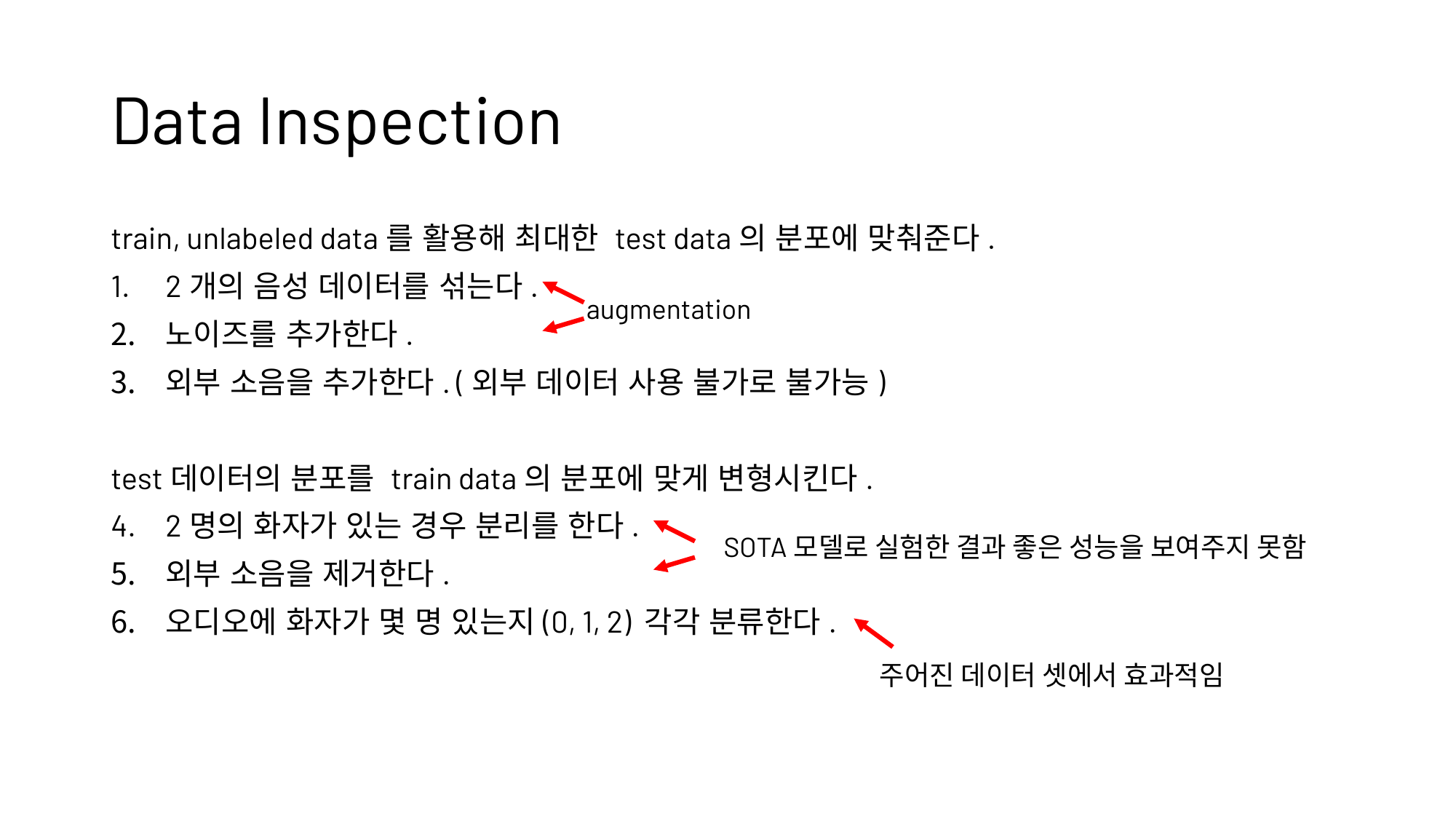

# Data Inspection
train, unlabeled data를 활용해 최대한 test data의 분포에 맞춰준다.
2개의 음성 데이터를 섞는다.
노이즈를 추가한다.
외부 소음을 추가한다. (외부 데이터 사용 불가로 불가능)

test데이터의 분포를 train data의 분포에 맞게 변형시킨다.
2명의 화자가 있는 경우 분리를 한다.
외부 소음을 제거한다.
오디오에 화자가 몇 명 있는지(0, 1, 2) 각각 분류한다.

augmentation
SOTA모델로 실험한 결과 좋은 성능을 보여주지 못함
주어진 데이터 셋에서 효과적임